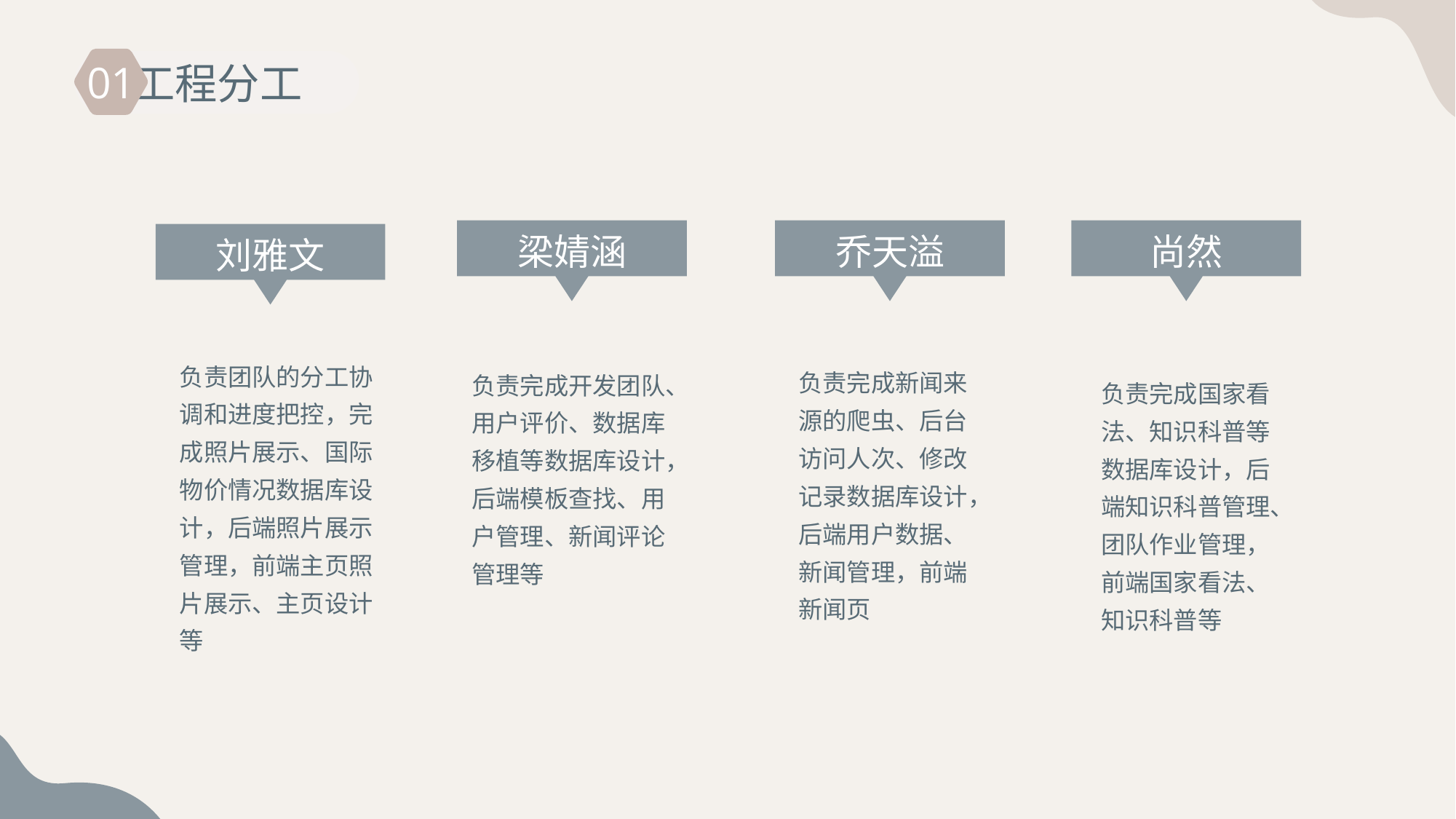

01
   工程分工
梁婧涵
乔天溢
尚然
刘雅文
负责完成开发团队、用户评价、数据库移植等数据库设计，后端模板查找、用户管理、新闻评论管理等
负责完成国家看法、知识科普等数据库设计，后端知识科普管理、团队作业管理，前端国家看法、知识科普等
负责完成新闻来源的爬虫、后台访问人次、修改记录数据库设计，后端用户数据、新闻管理，前端新闻页
负责团队的分工协调和进度把控，完成照片展示、国际物价情况数据库设计，后端照片展示管理，前端主页照片展示、主页设计等